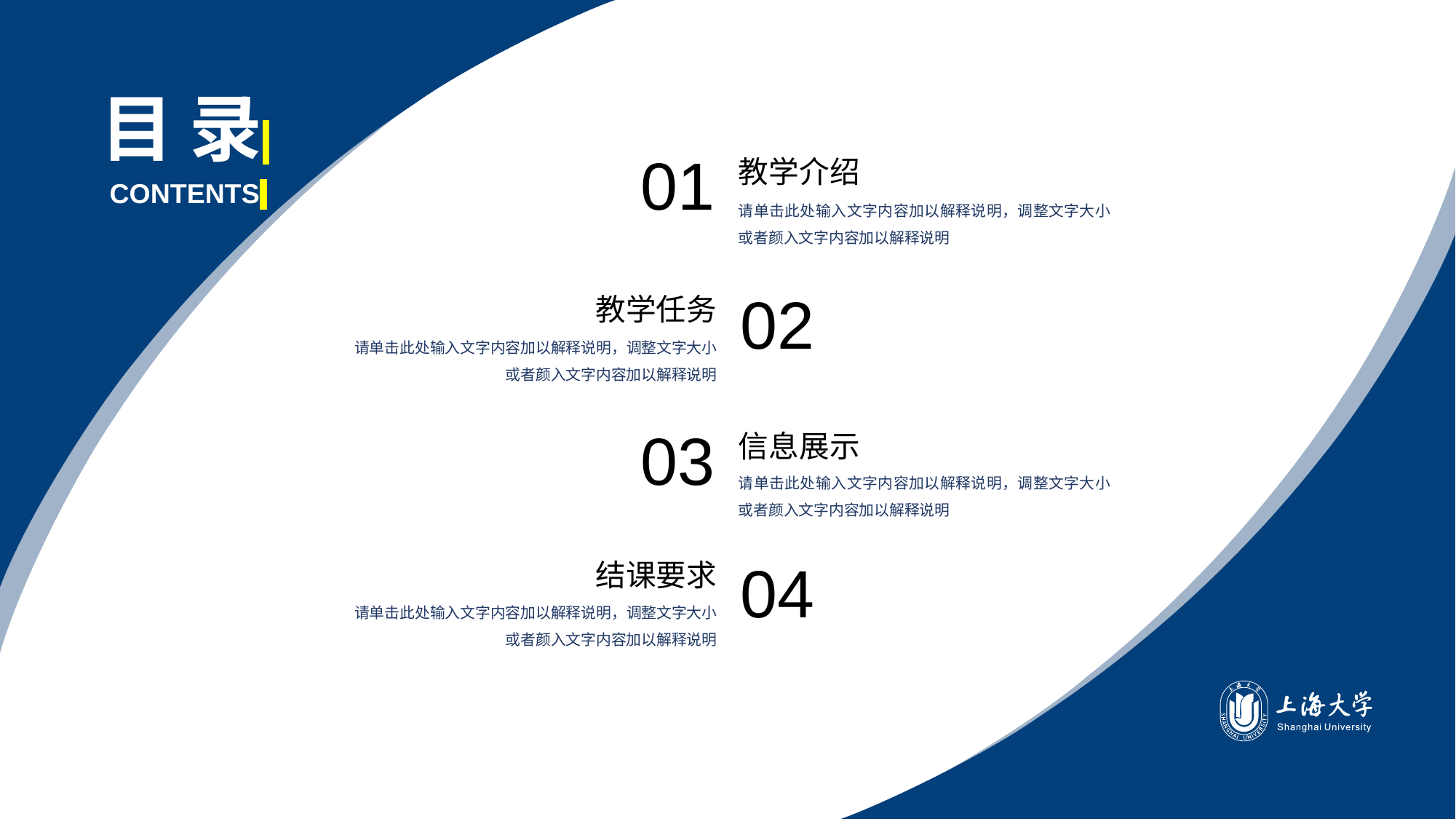

目 录
01
教学介绍
请单击此处输入文字内容加以解释说明，调整文字大小或者颜入文字内容加以解释说明
CONTENTS

02
教学任务
请单击此处输入文字内容加以解释说明，调整文字大小或者颜入文字内容加以解释说明
03
信息展示
请单击此处输入文字内容加以解释说明，调整文字大小或者颜入文字内容加以解释说明
04
结课要求
请单击此处输入文字内容加以解释说明，调整文字大小或者颜入文字内容加以解释说明